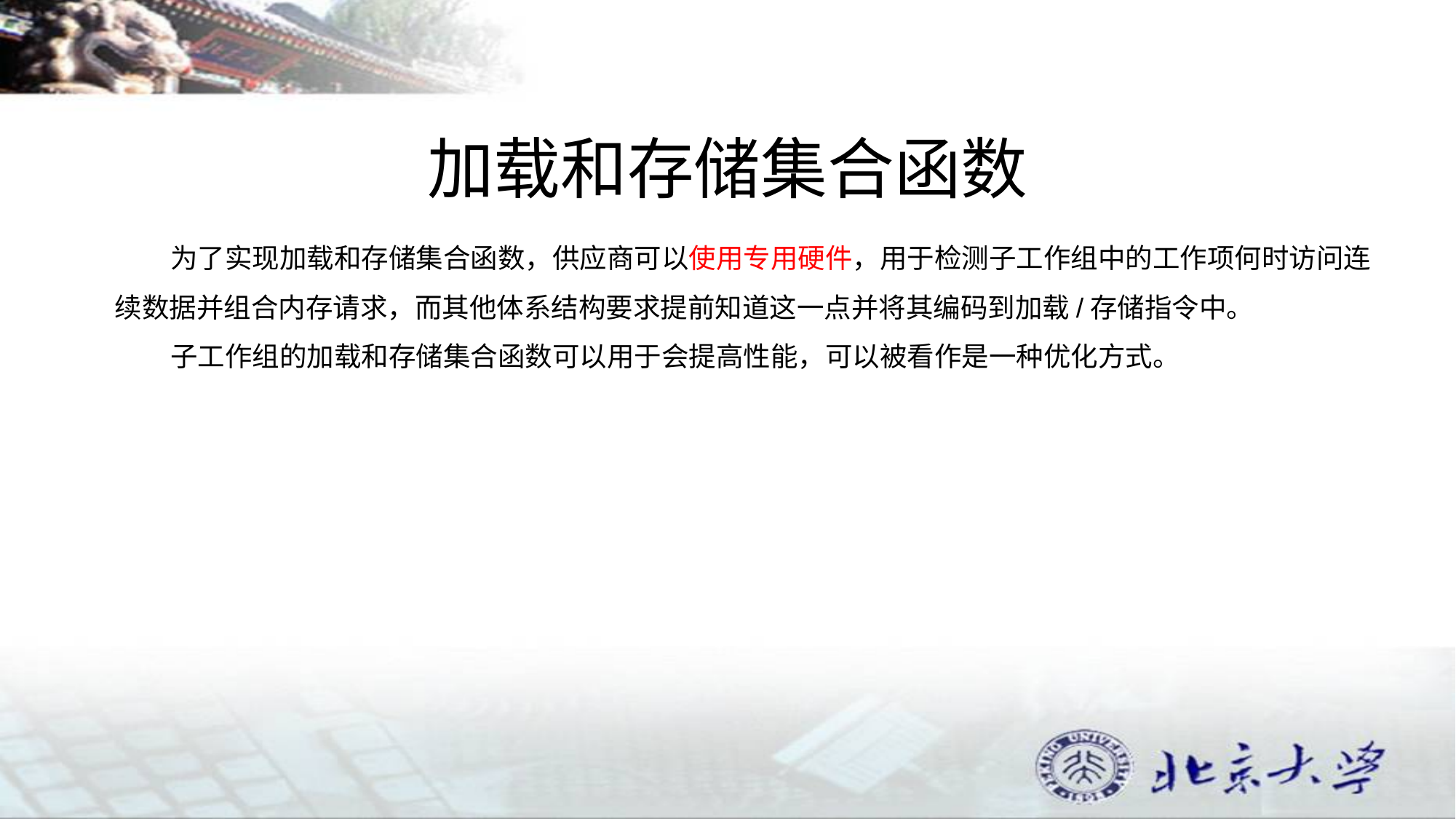

# 加载和存储集合函数
        为了实现加载和存储集合函数，供应商可以使用专用硬件，用于检测子工作组中的工作项何时访问连续数据并组合内存请求，而其他体系结构要求提前知道这一点并将其编码到加载/存储指令中。
        子工作组的加载和存储集合函数可以用于会提高性能，可以被看作是一种优化方式。